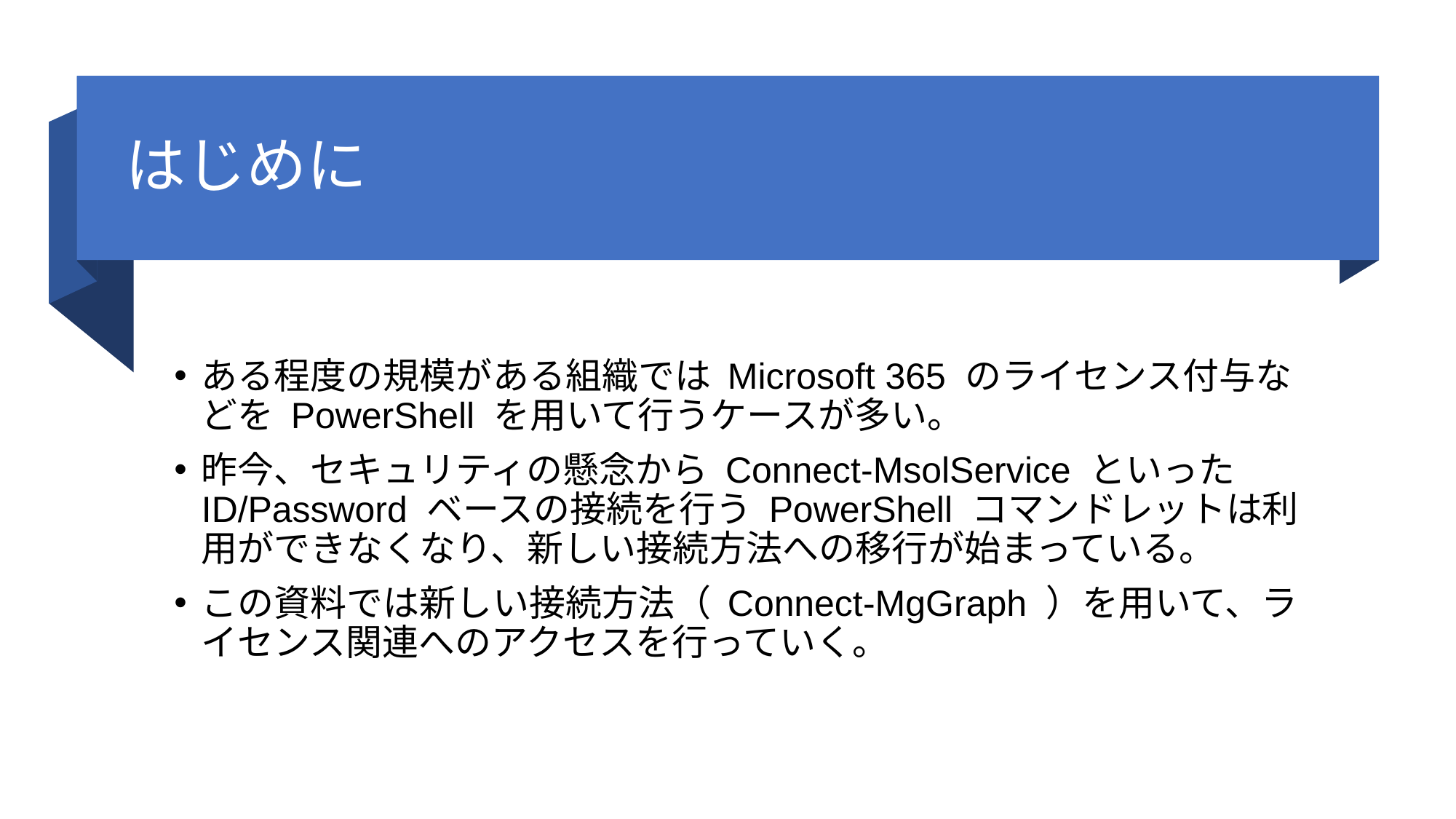

# はじめに

ある程度の規模がある組織では Microsoft 365 のライセンス付与などを PowerShell を用いて行うケースが多い。
昨今、セキュリティの懸念から Connect-MsolService といった ID/Password ベースの接続を行う PowerShell コマンドレットは利用ができなくなり、新しい接続方法への移行が始まっている。
この資料では新しい接続方法（ Connect-MgGraph ）を用いて、ライセンス関連へのアクセスを行っていく。